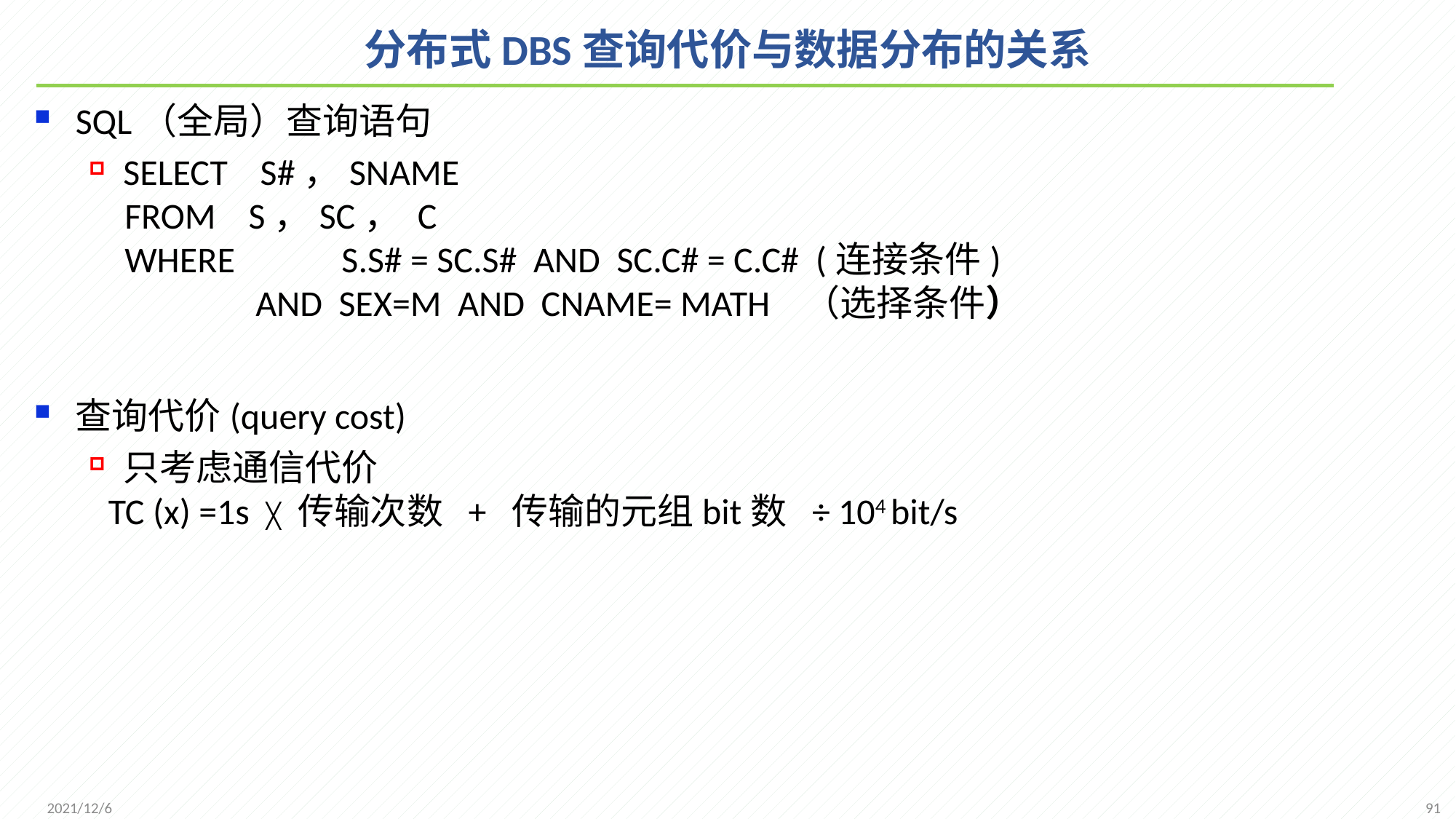

# 分布式DBS查询代价与数据分布的关系
SQL（全局）查询语句
SELECT    S#，SNAME
           FROM    S，SC， C
           WHERE             S.S# = SC.S#  AND  SC.C# = C.C#  (连接条件)
                           AND  SEX=M  AND  CNAME= MATH   （选择条件）

查询代价(query cost)
只考虑通信代价
         TC (x) =1s  ╳ 传输次数  +  传输的元组bit数  ÷ 104 bit/s

91
2021/12/6